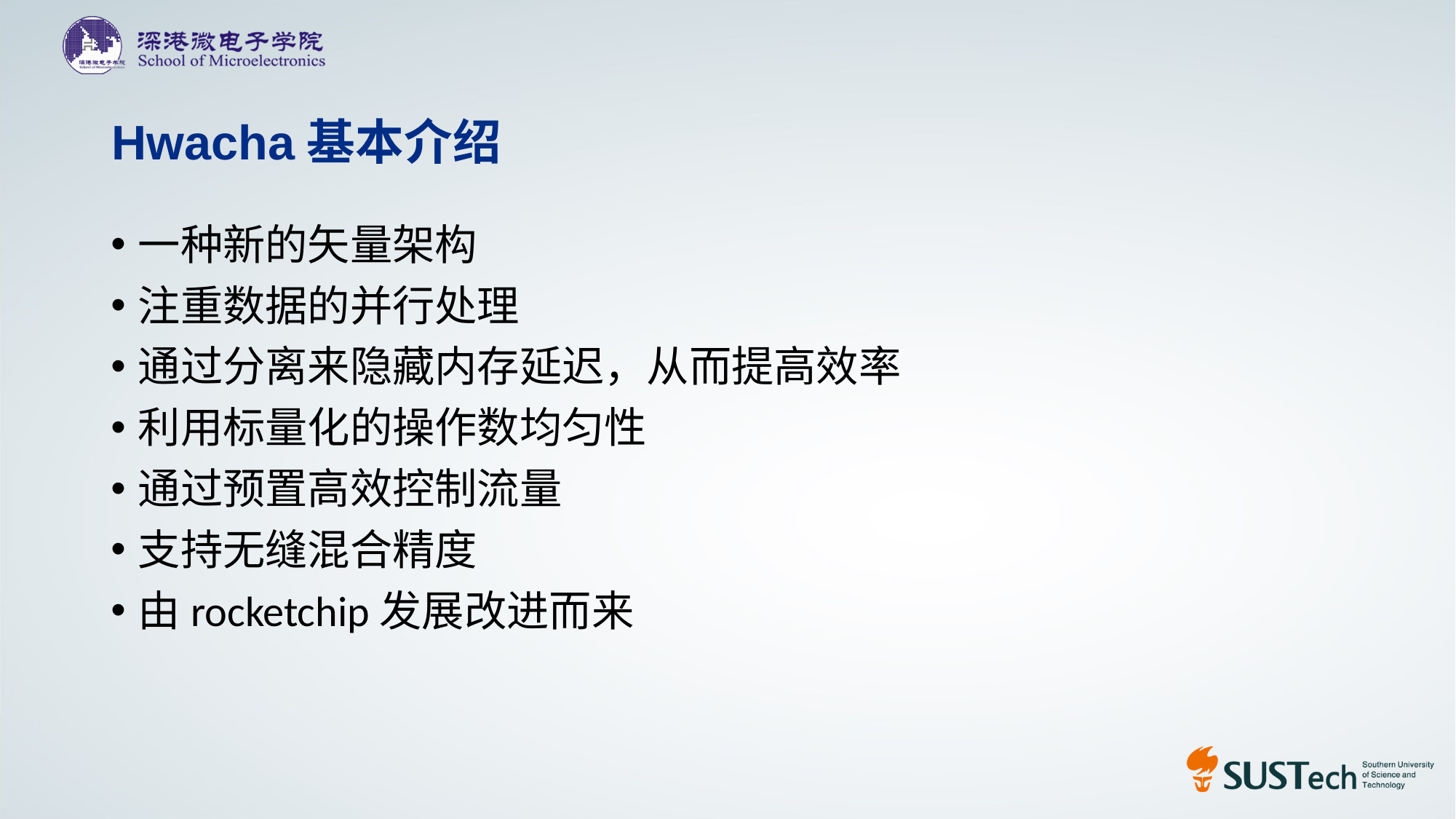

Hwacha基本介绍

一种新的矢量架构
注重数据的并行处理
通过分离来隐藏内存延迟，从而提高效率
利用标量化的操作数均匀性
通过预置高效控制流量
支持无缝混合精度
由rocketchip发展改进而来